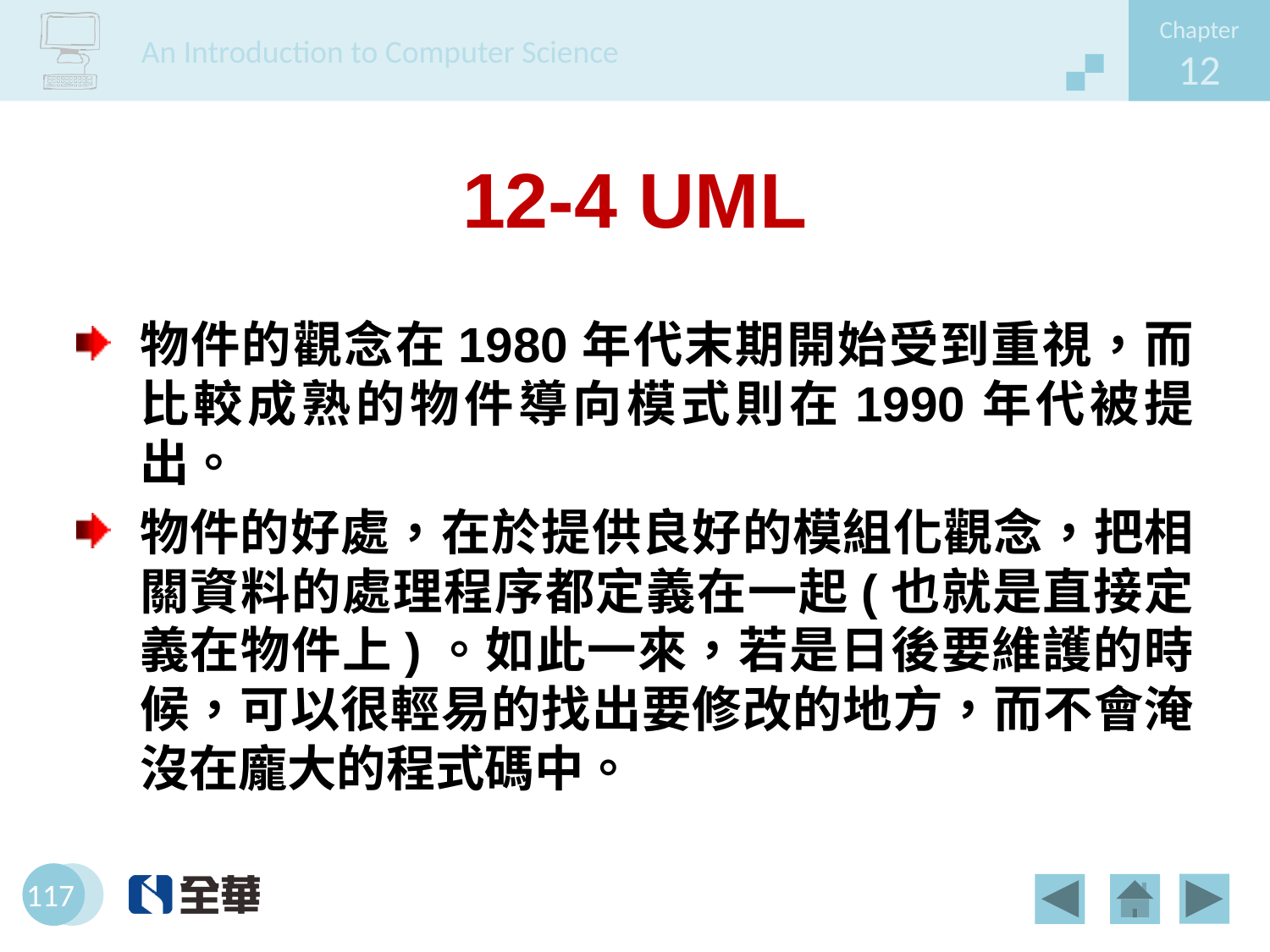

# 12-4 UML
物件的觀念在1980年代末期開始受到重視，而比較成熟的物件導向模式則在1990年代被提出。
物件的好處，在於提供良好的模組化觀念，把相關資料的處理程序都定義在一起(也就是直接定義在物件上)。如此一來，若是日後要維護的時候，可以很輕易的找出要修改的地方，而不會淹沒在龐大的程式碼中。